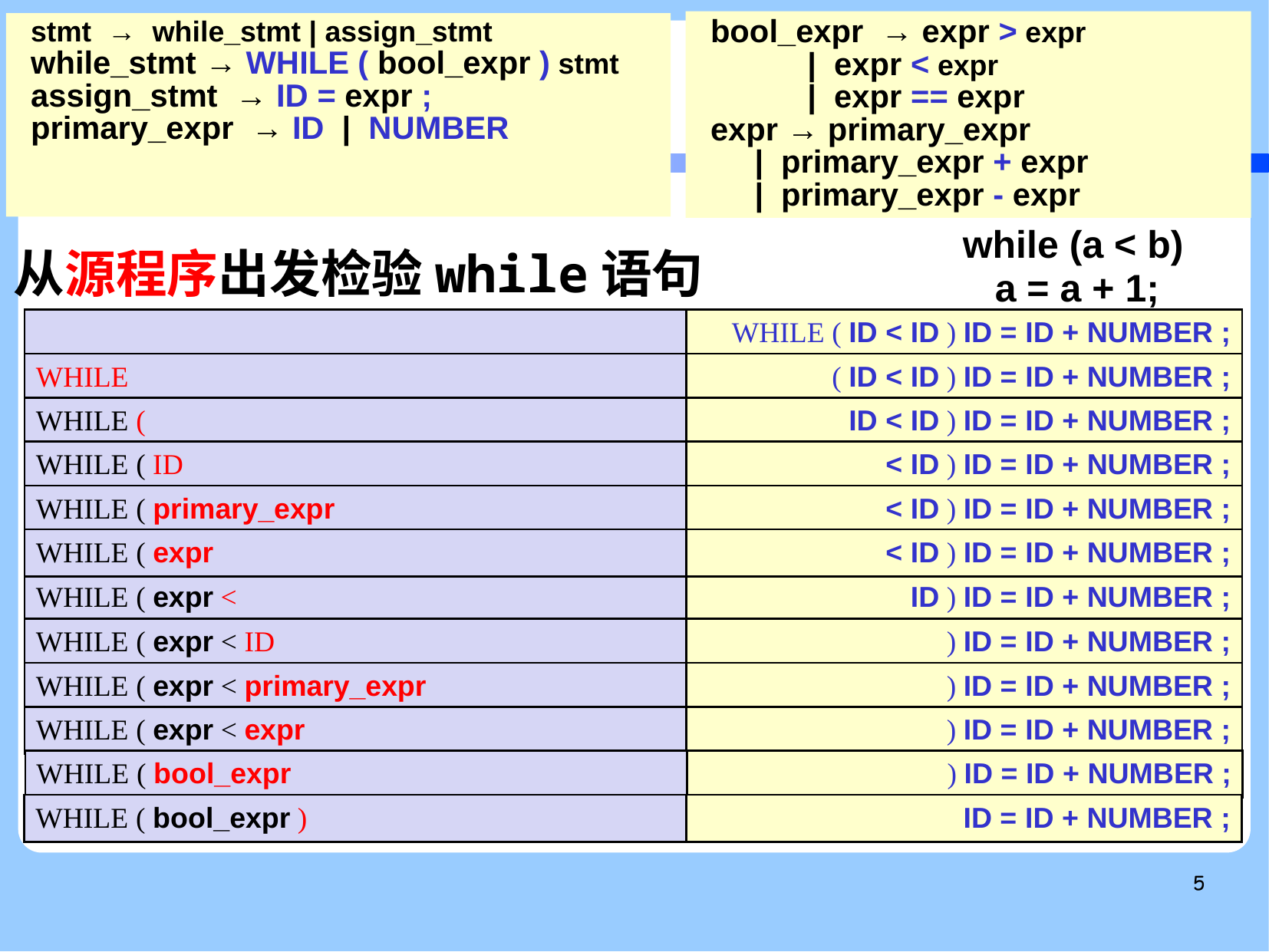

bool_expr  → expr > expr
           |  expr < expr
           |  expr == expr
expr → primary_expr
     |  primary_expr + expr
     |  primary_expr - expr
stmt  →  while_stmt | assign_stmt
while_stmt → WHILE ( bool_expr ) stmt
assign_stmt  → ID = expr ;
primary_expr  → ID  |  NUMBER

语法分析
while (a < b)
   a = a + 1;

从源程序出发检验while语句

WHILE ( ID < ID ) ID = ID + NUMBER ;
WHILE
( ID < ID ) ID = ID + NUMBER ;
WHILE (
ID < ID ) ID = ID + NUMBER ;
WHILE ( ID
< ID ) ID = ID + NUMBER ;
WHILE ( primary_expr
< ID ) ID = ID + NUMBER ;
WHILE ( expr
< ID ) ID = ID + NUMBER ;
WHILE ( expr <
ID ) ID = ID + NUMBER ;
WHILE ( expr < ID
 ) ID = ID + NUMBER ;
WHILE ( expr < primary_expr
 ) ID = ID + NUMBER ;
WHILE ( expr < expr
 ) ID = ID + NUMBER ;
WHILE ( bool_expr
 ) ID = ID + NUMBER ;
WHILE ( bool_expr )
 ID = ID + NUMBER ;

5